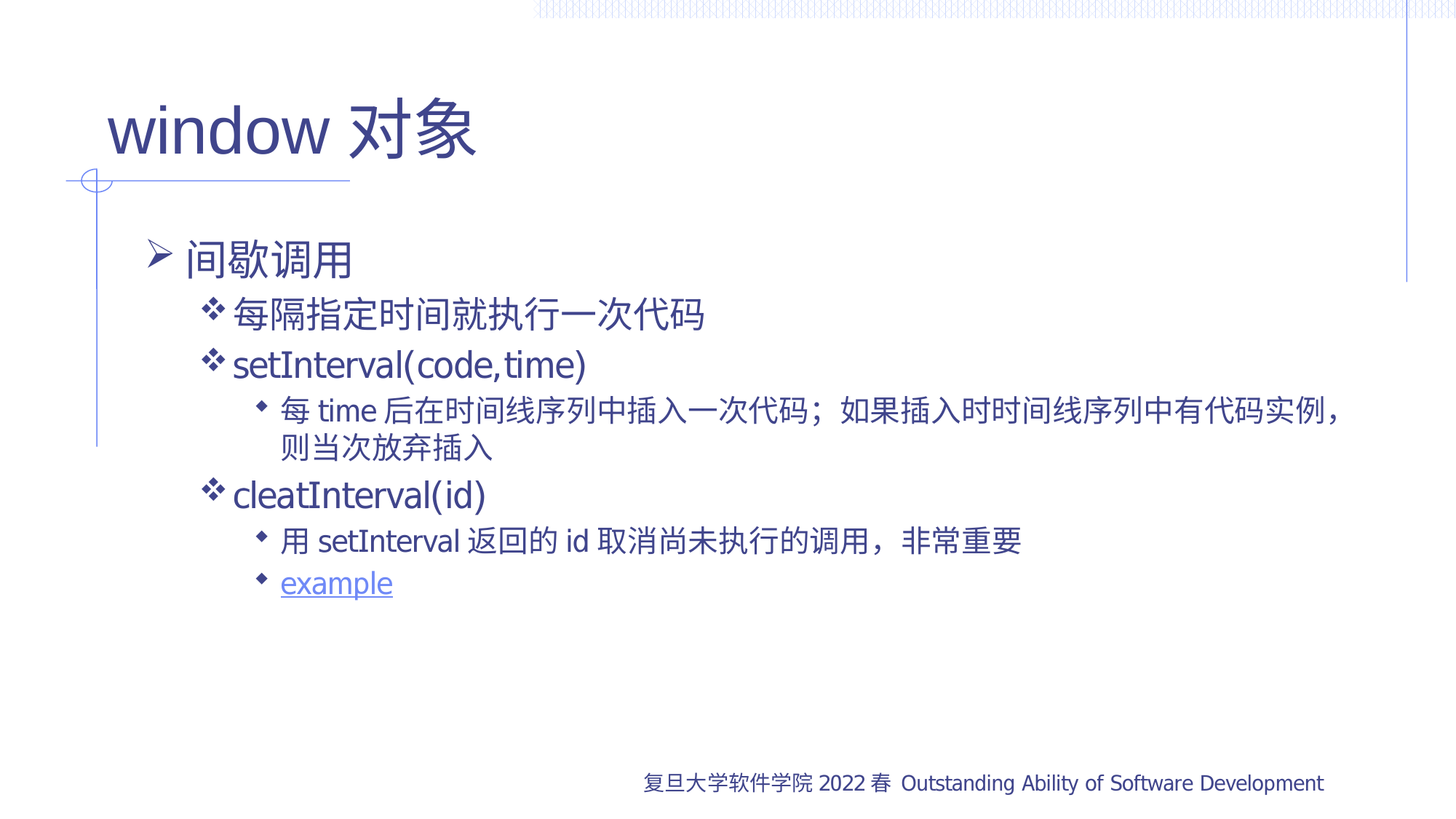

# window对象
间歇调用
每隔指定时间就执行一次代码
setInterval(code,time)
每time后在时间线序列中插入一次代码；如果插入时时间线序列中有代码实例，则当次放弃插入
cleatInterval(id)
用setInterval返回的id取消尚未执行的调用，非常重要
example